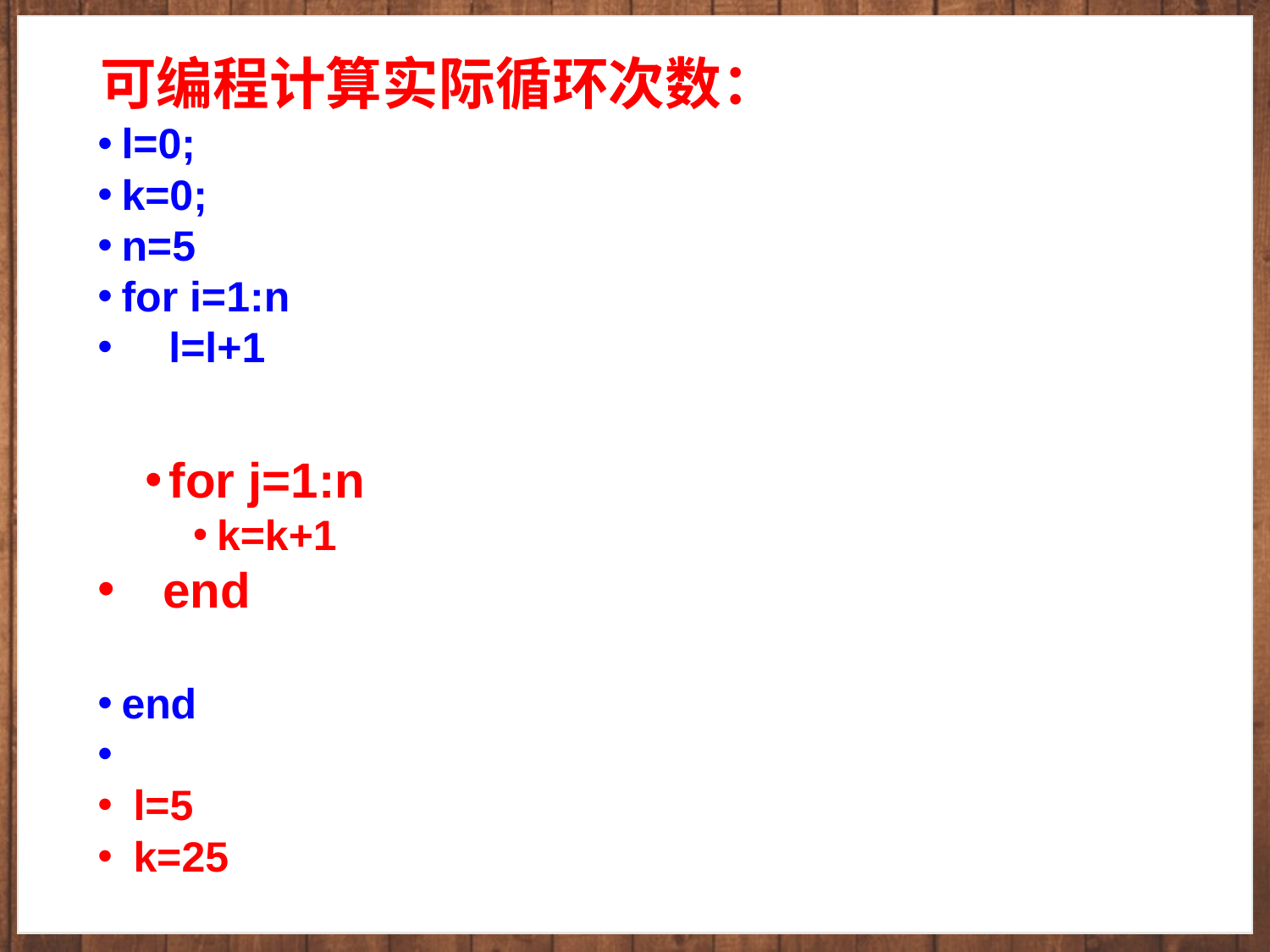

# 可编程计算实际循环次数：
l=0;
k=0;
n=5
for i=1:n
    l=l+1

for j=1:n
k=k+1
   end

end

 l=5
 k=25